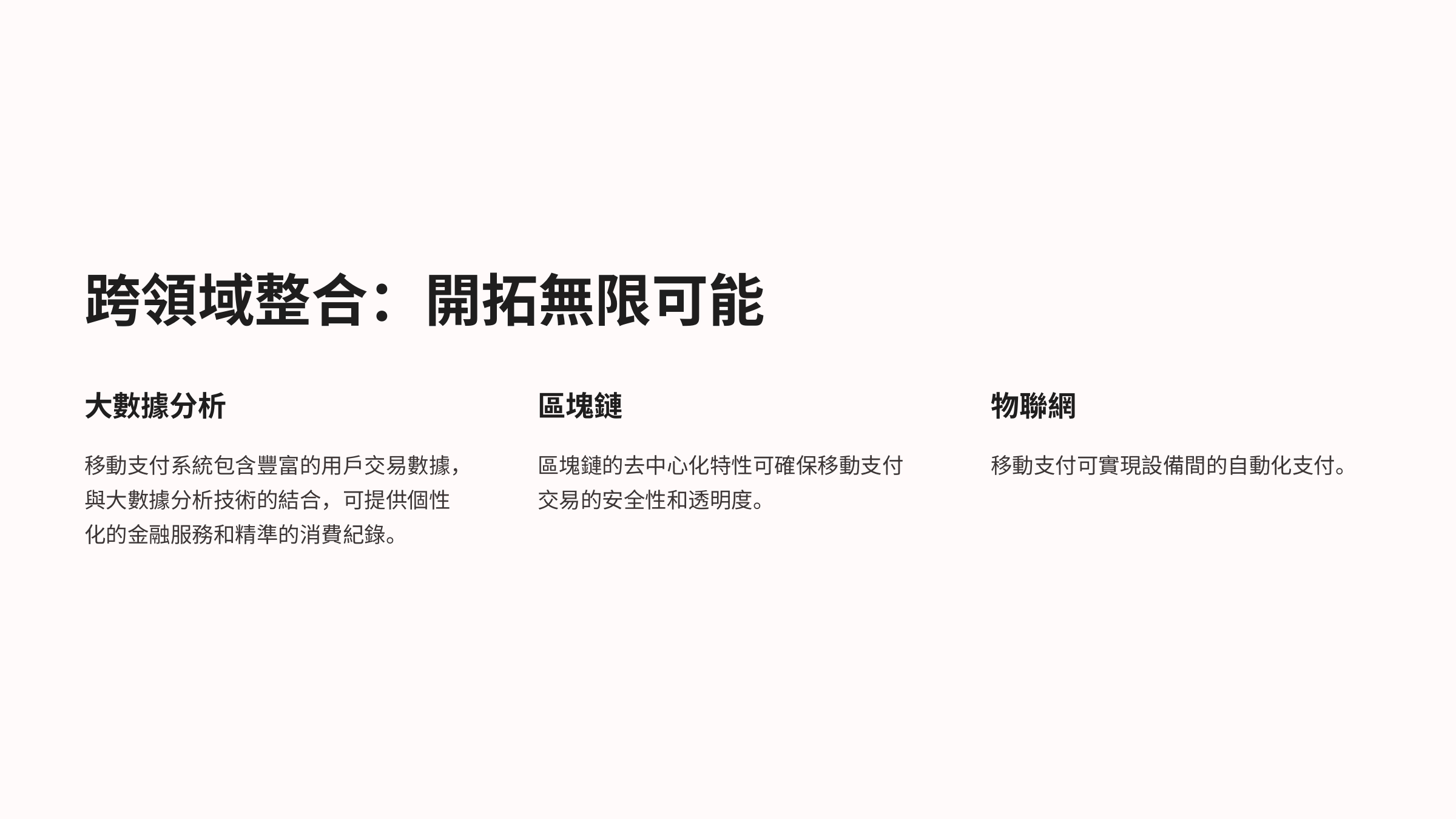

跨領域整合：開拓無限可能
大數據分析
區塊鏈
物聯網
移動支付系統包含豐富的用戶交易數據，與大數據分析技術的結合，可提供個性化的金融服務和精準的消費紀錄。
區塊鏈的去中心化特性可確保移動支付交易的安全性和透明度。
移動支付可實現設備間的自動化支付。